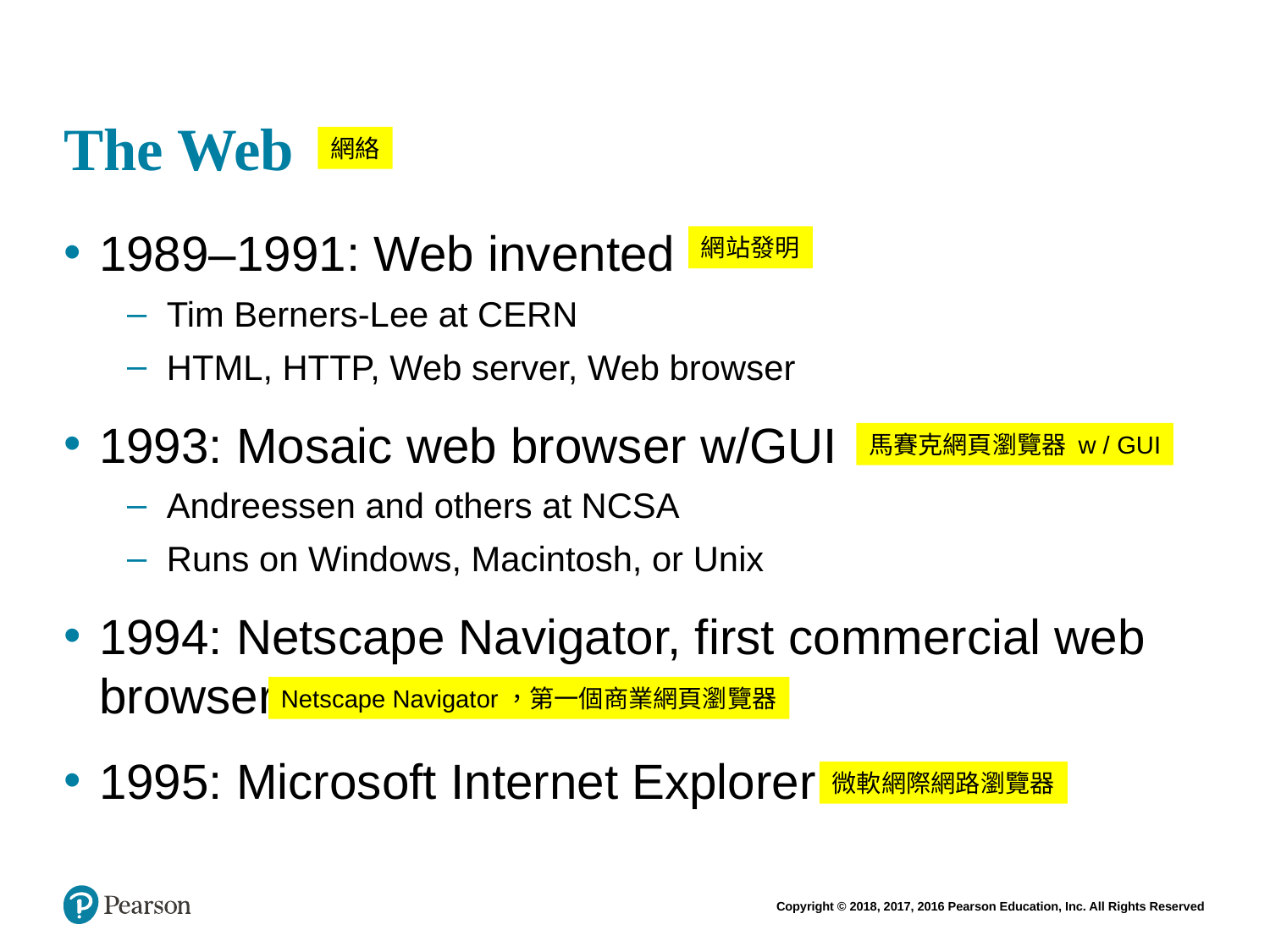

# The Web
網絡
1989–1991: Web invented
Tim Berners-Lee at CERN
HTML, HTTP, Web server, Web browser
1993: Mosaic web browser w/GUI
Andreessen and others at NCSA
Runs on Windows, Macintosh, or Unix
1994: Netscape Navigator, first commercial web browser
1995: Microsoft Internet Explorer
網站發明
馬賽克網頁瀏覽器 w / GUI
Netscape Navigator，第一個商業網頁瀏覽器
微軟網際網路瀏覽器